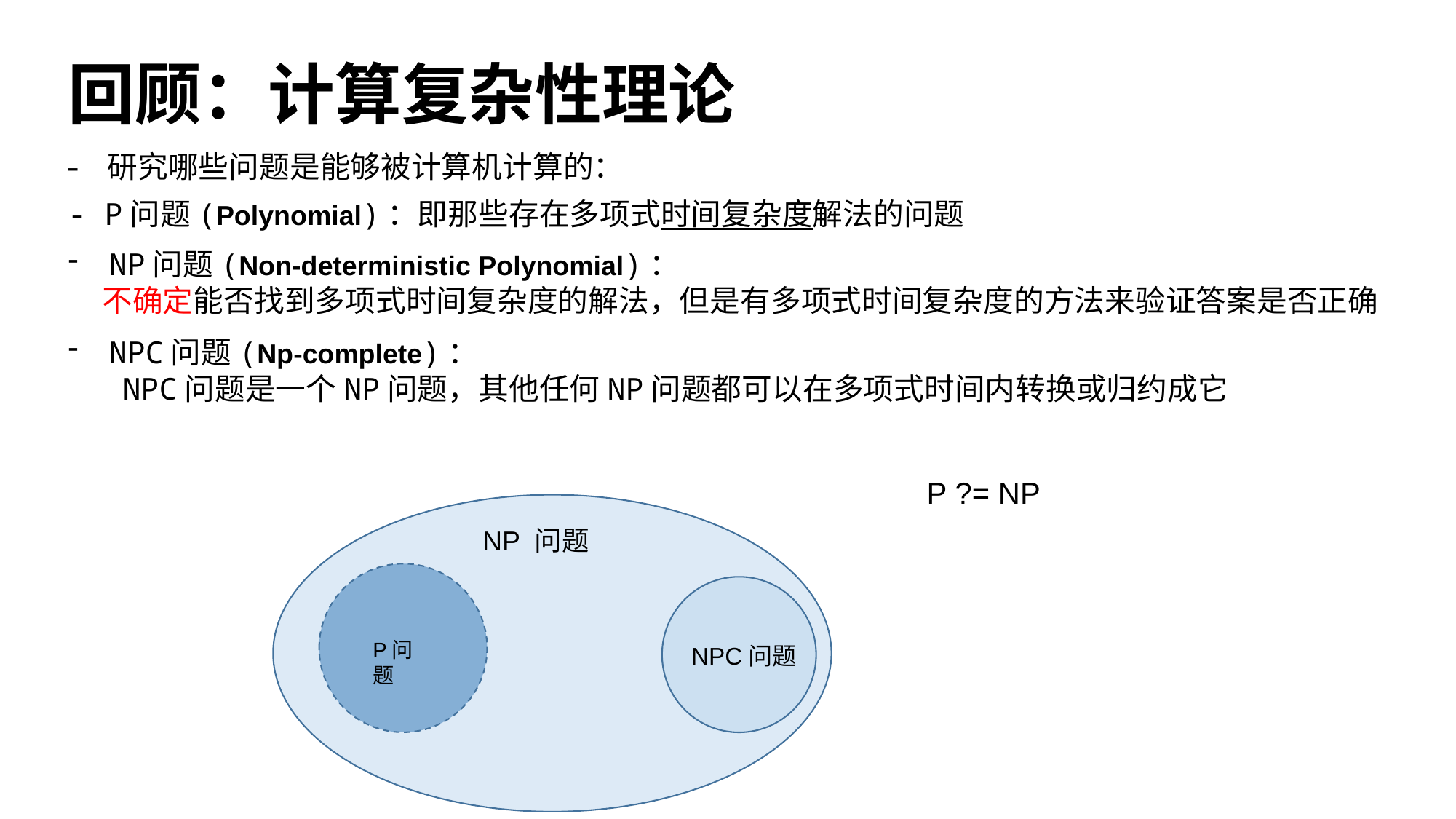

# 回顾：计算复杂性理论
- 研究哪些问题是能够被计算机计算的：
- P问题(Polynomial)：即那些存在多项式时间复杂度解法的问题
NP问题(Non-deterministic Polynomial)：
    不确定能否找到多项式时间复杂度的解法，但是有多项式时间复杂度的方法来验证答案是否正确
NPC问题(Np-complete)：
   NPC问题是一个NP问题，其他任何NP问题都可以在多项式时间内转换或归约成它
P ?= NP

NP 问题

P问题

NPC问题